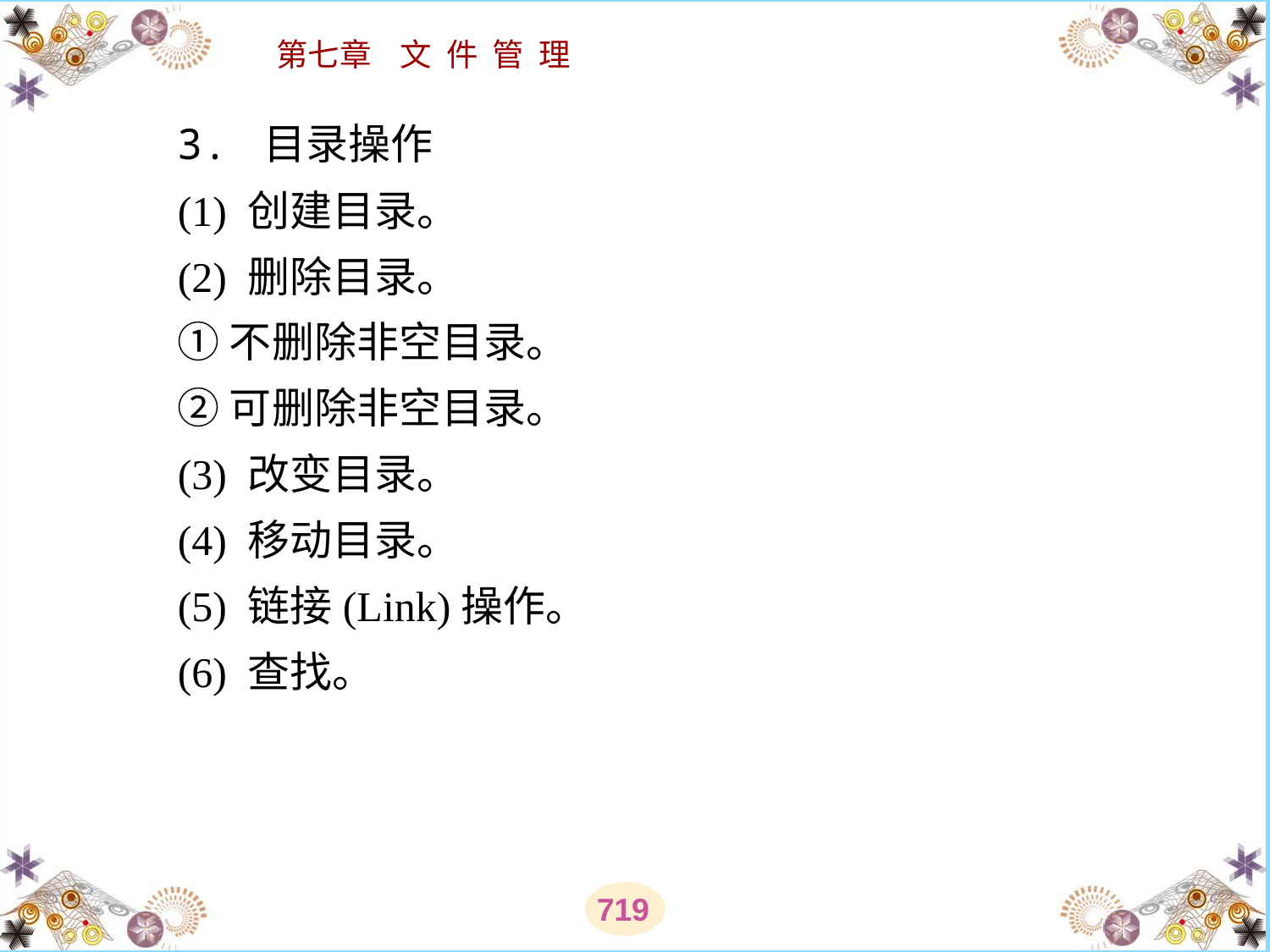

# 3. 目录操作 (1) 创建目录。 (2) 删除目录。 ① 不删除非空目录。 ② 可删除非空目录。 (3) 改变目录。 (4) 移动目录。 (5) 链接(Link)操作。 (6) 查找。